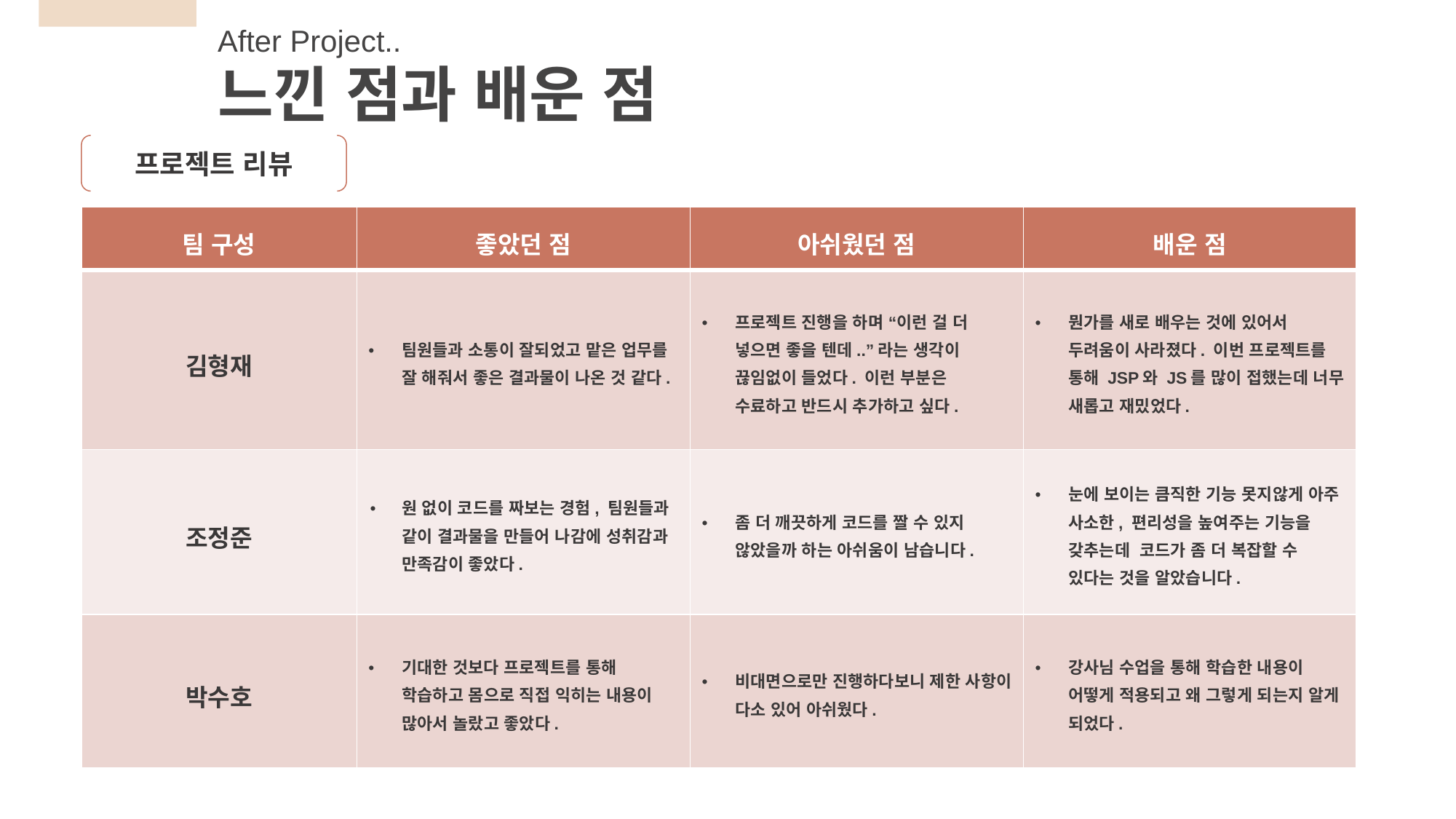

After Project..
느낀 점과 배운 점
프로젝트 리뷰
| 팀 구성 | 좋았던 점 | 아쉬웠던 점 | 배운 점 |
| --- | --- | --- | --- |
| 김형재 | 팀원들과 소통이 잘되었고 맡은 업무를 잘 해줘서 좋은 결과물이 나온 것 같다. | 프로젝트 진행을 하며 “이런 걸 더 넣으면 좋을 텐데..”라는 생각이 끊임없이 들었다. 이런 부분은 수료하고 반드시 추가하고 싶다. | 뭔가를 새로 배우는 것에 있어서 두려움이 사라졌다. 이번 프로젝트를 통해 JSP와 JS를 많이 접했는데 너무 새롭고 재밌었다. |
| 조정준 | 원 없이 코드를 짜보는 경험, 팀원들과 같이 결과물을 만들어 나감에 성취감과 만족감이 좋았다. | 좀 더 깨끗하게 코드를 짤 수 있지 않았을까 하는 아쉬움이 남습니다. | 눈에 보이는 큼직한 기능 못지않게 아주 사소한, 편리성을 높여주는 기능을 갖추는데 코드가 좀 더 복잡할 수 있다는 것을 알았습니다. |
| 박수호 | 기대한 것보다 프로젝트를 통해 학습하고 몸으로 직접 익히는 내용이 많아서 놀랐고 좋았다. | 비대면으로만 진행하다보니 제한 사항이 다소 있어 아쉬웠다. | 강사님 수업을 통해 학습한 내용이 어떻게 적용되고 왜 그렇게 되는지 알게 되었다. |